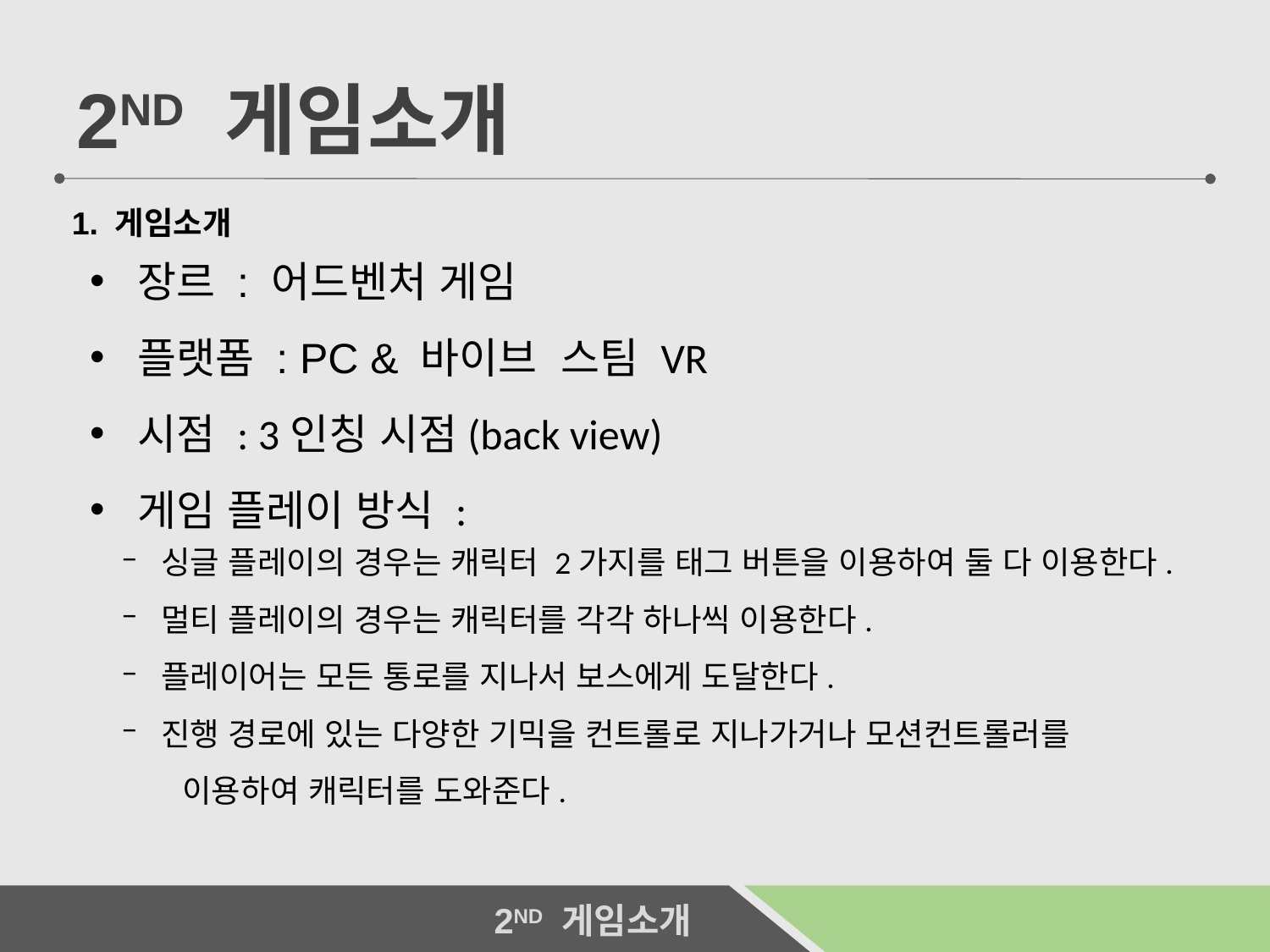

2ND 게임소개
1. 게임소개
장르 : 어드벤처 게임
플랫폼 : PC & 바이브  스팀 VR
시점 : 3인칭 시점(back view)
게임 플레이 방식 :
싱글 플레이의 경우는 캐릭터 2가지를 태그 버튼을 이용하여 둘 다 이용한다.
멀티 플레이의 경우는 캐릭터를 각각 하나씩 이용한다.
플레이어는 모든 통로를 지나서 보스에게 도달한다.
진행 경로에 있는 다양한 기믹을 컨트롤로 지나가거나 모션컨트롤러를
      이용하여 캐릭터를 도와준다.
4

 2ND 게임소개